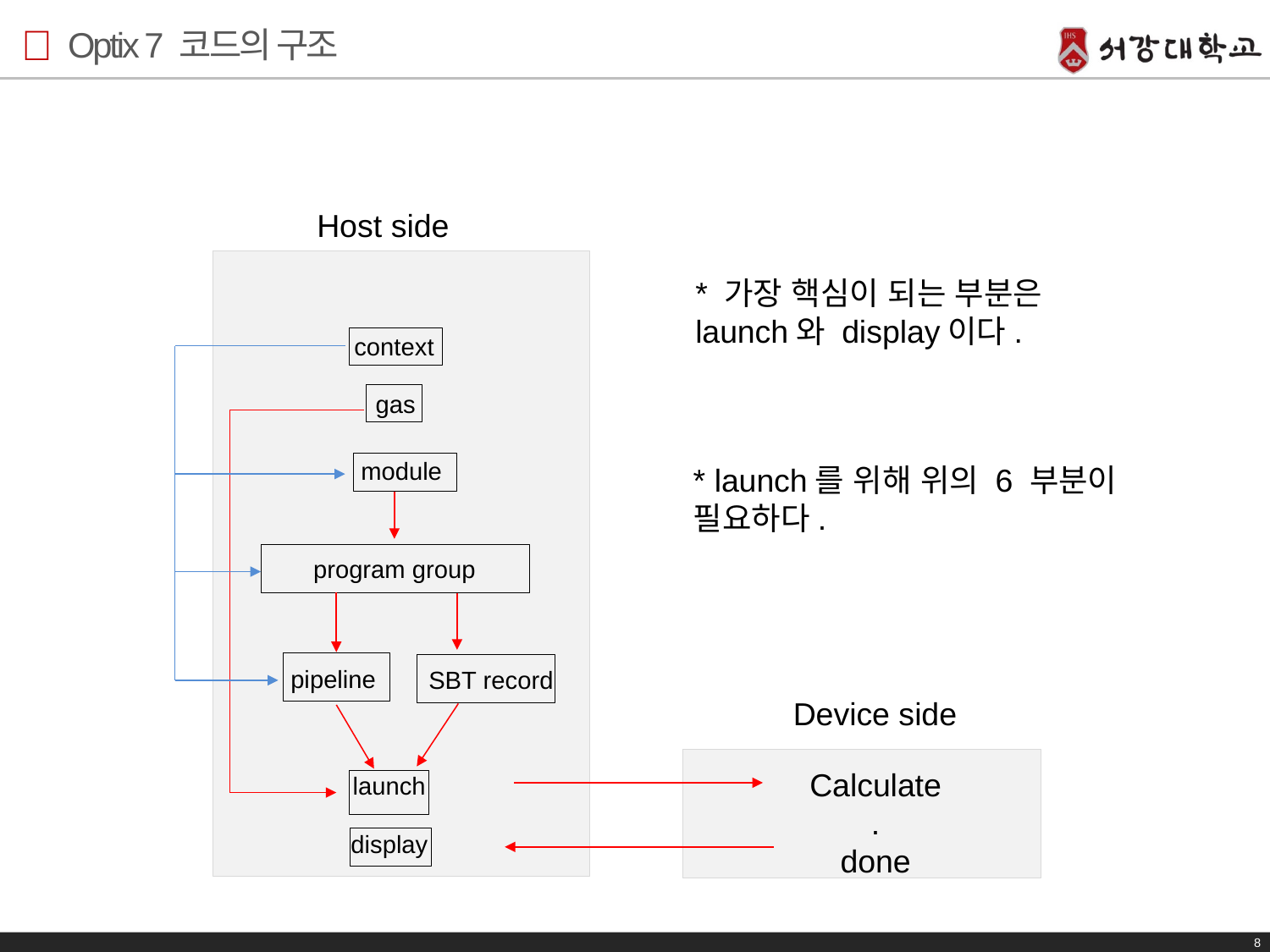

# Optix 7 코드의 구조
Host side

Device side

Calculate
.
done
launch
display
context

gas

module

program group

pipeline
SBT record

* 가장 핵심이 되는 부분은 launch와 display이다.
* launch를 위해 위의 6 부분이 필요하다.
8